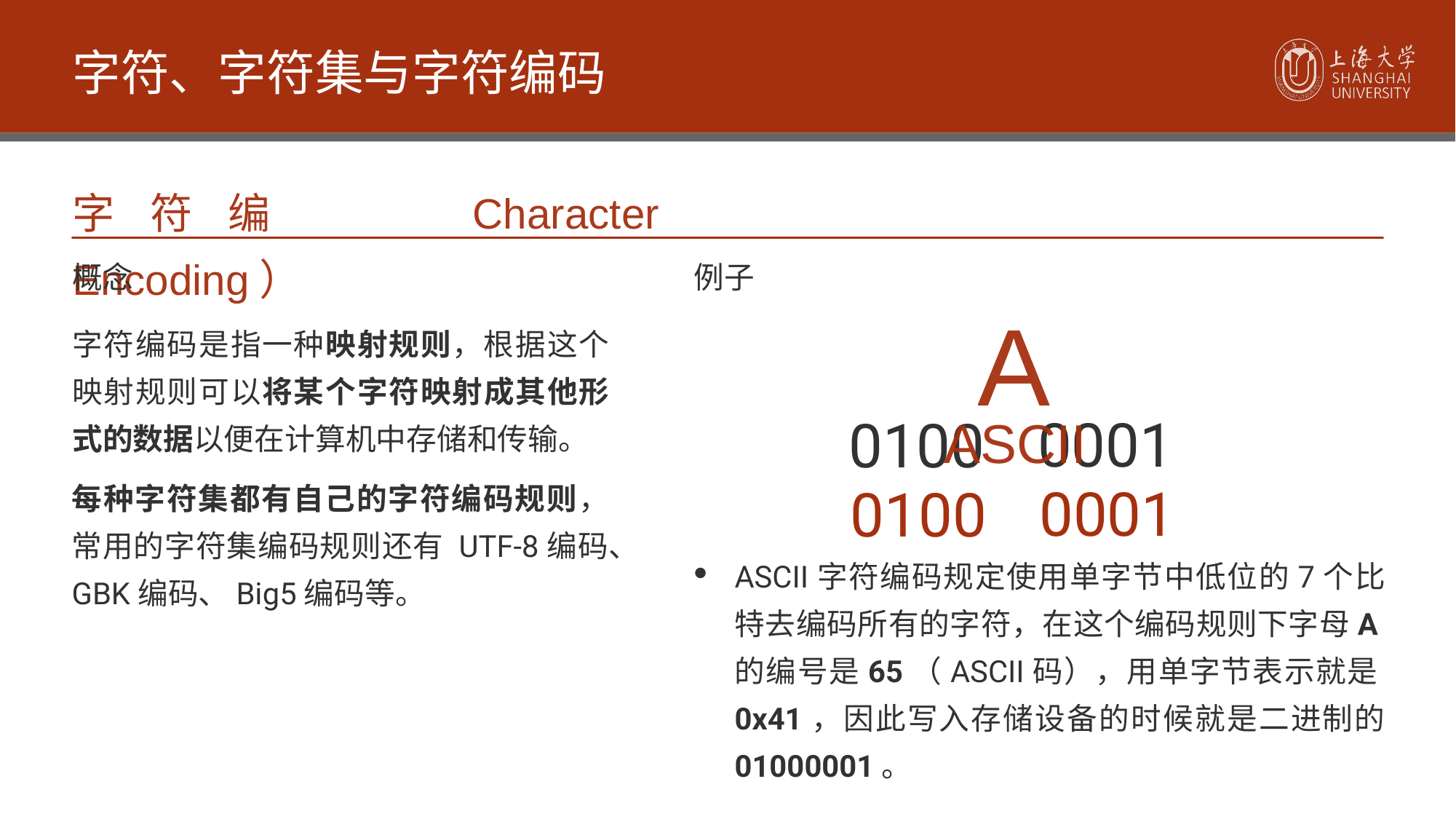

字符、字符集与字符编码
字符编码（Character Encoding）
A
概念
例子
字符编码是指一种映射规则，根据这个映射规则可以将某个字符映射成其他形式的数据以便在计算机中存储和传输。
0001
0100
ASCII
0001
0100
每种字符集都有自己的字符编码规则，常用的字符集编码规则还有 UTF-8编码、GBK编码、Big5编码等。
ASCII字符编码规定使用单字节中低位的7个比特去编码所有的字符，在这个编码规则下字母A的编号是65（ASCII码），用单字节表示就是0x41，因此写入存储设备的时候就是二进制的 01000001。